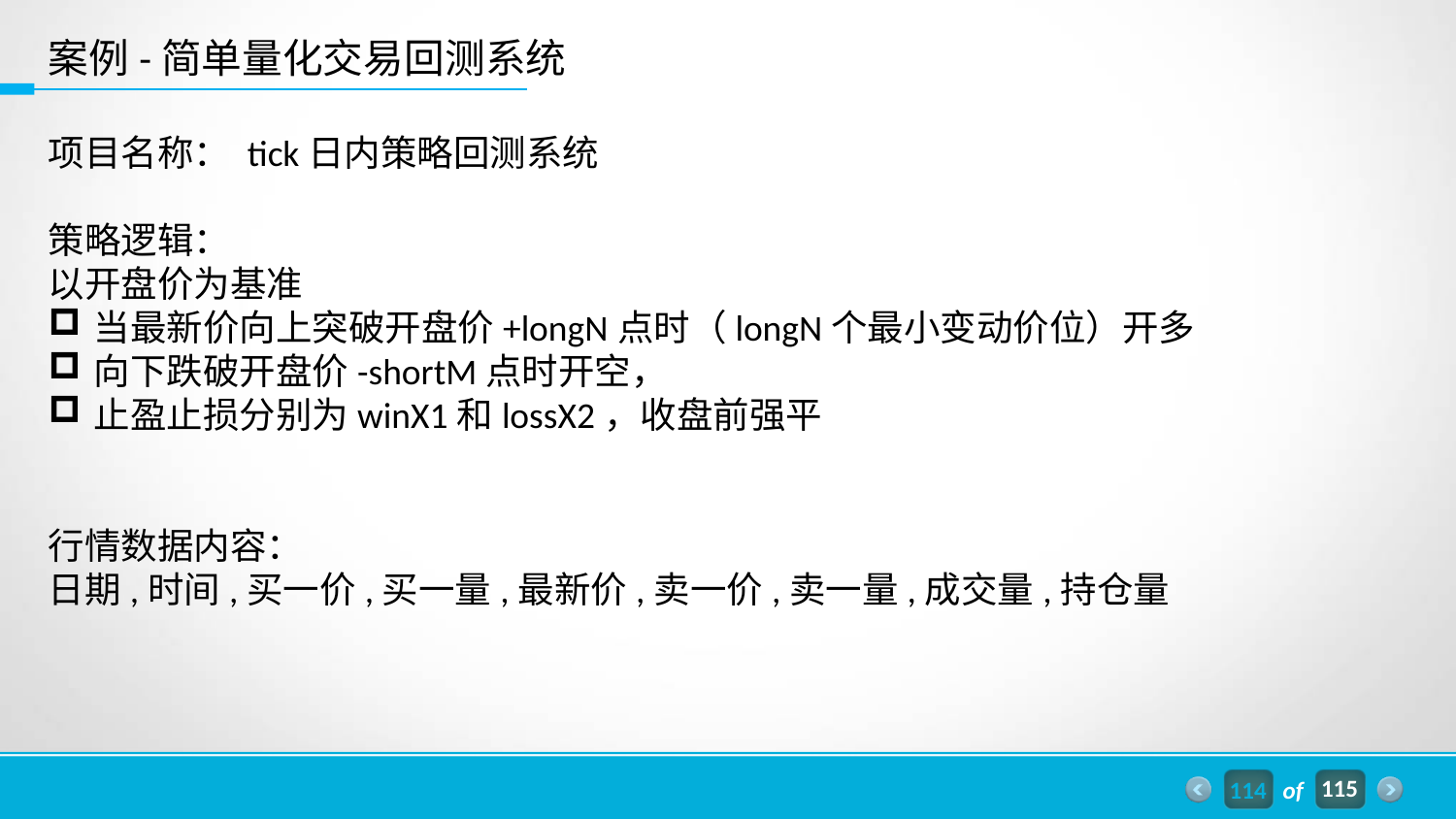

案例-简单量化交易回测系统

项目名称： tick日内策略回测系统

策略逻辑：
以开盘价为基准
当最新价向上突破开盘价+longN点时（longN个最小变动价位）开多
向下跌破开盘价-shortM点时开空，
止盈止损分别为winX1和lossX2，收盘前强平

行情数据内容：
日期,时间,买一价,买一量,最新价,卖一价,卖一量,成交量,持仓量
114